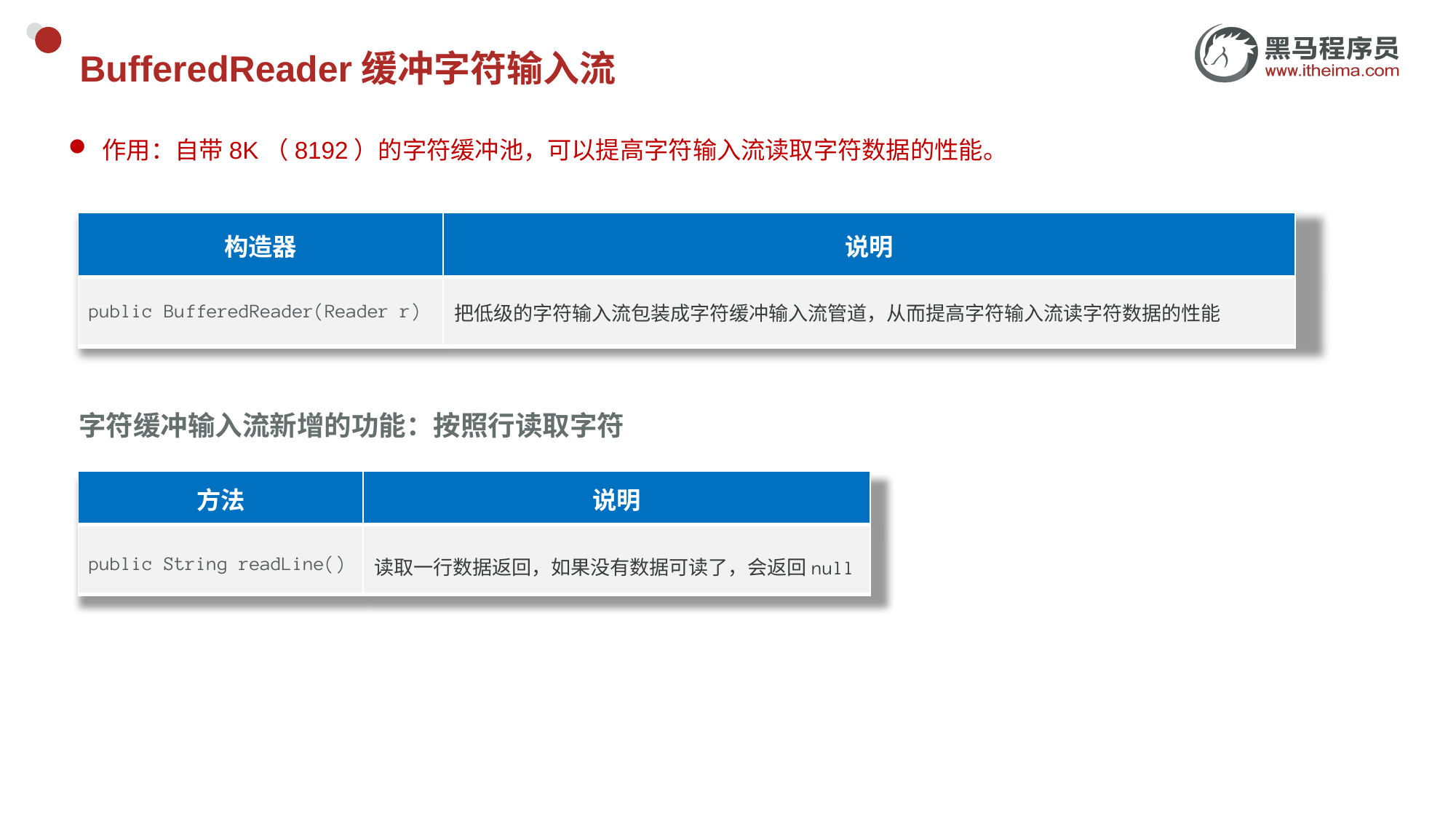

# BufferedReader缓冲字符输入流
作用：自带8K（8192）的字符缓冲池，可以提高字符输入流读取字符数据的性能。

| 构造器 | 说明 |
| --- | --- |
| public BufferedReader​(Reader r) | 把低级的字符输入流包装成字符缓冲输入流管道，从而提高字符输入流读字符数据的性能 |
字符缓冲输入流新增的功能：按照行读取字符
| 方法 | 说明 |
| --- | --- |
| public String readLine() | 读取一行数据返回，如果没有数据可读了，会返回null |